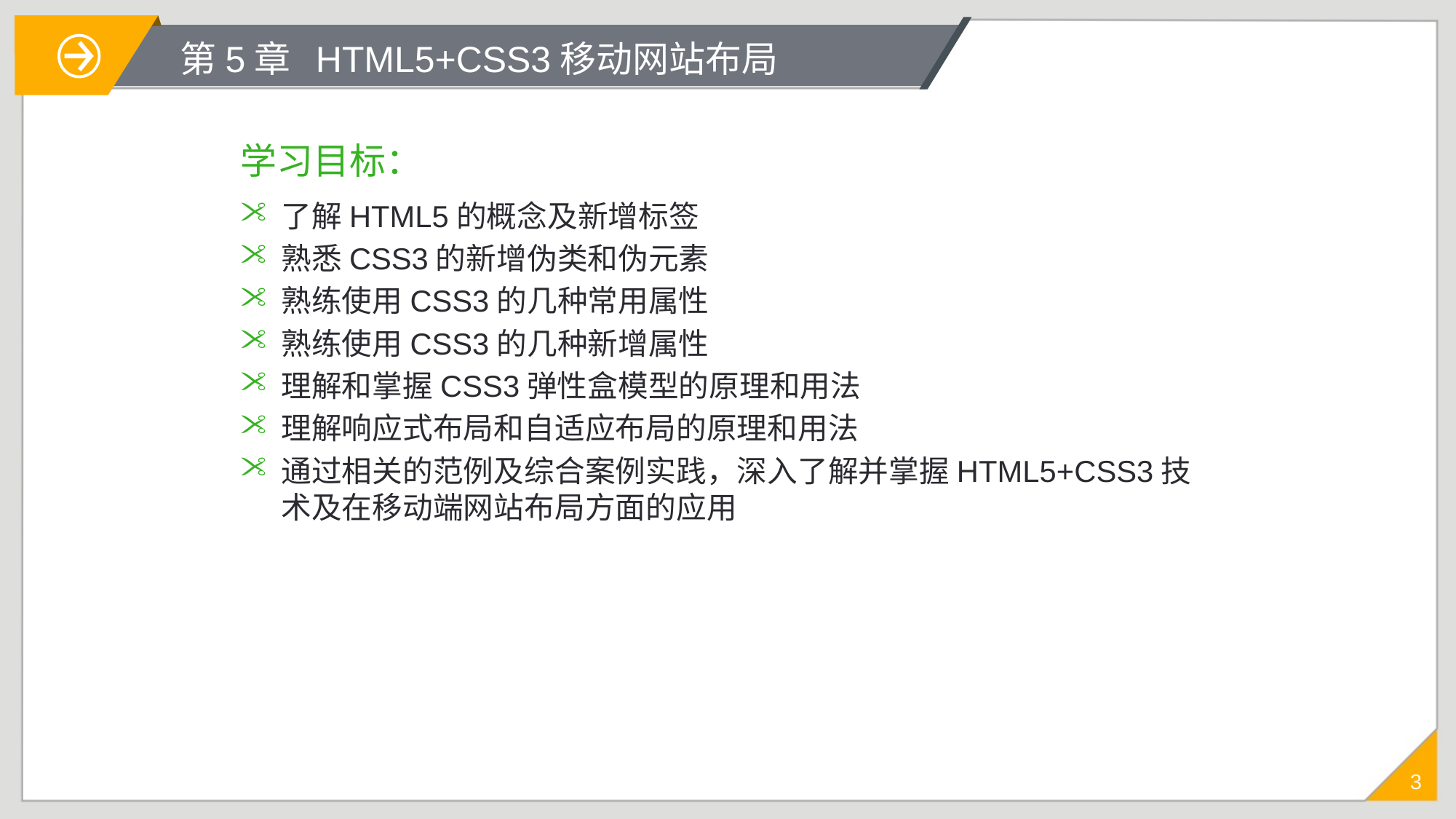

# 第5章  HTML5+CSS3移动网站布局
学习目标：
了解HTML5的概念及新增标签
熟悉CSS3的新增伪类和伪元素
熟练使用CSS3的几种常用属性
熟练使用CSS3的几种新增属性
理解和掌握CSS3弹性盒模型的原理和用法
理解响应式布局和自适应布局的原理和用法
通过相关的范例及综合案例实践，深入了解并掌握HTML5+CSS3技术及在移动端网站布局方面的应用